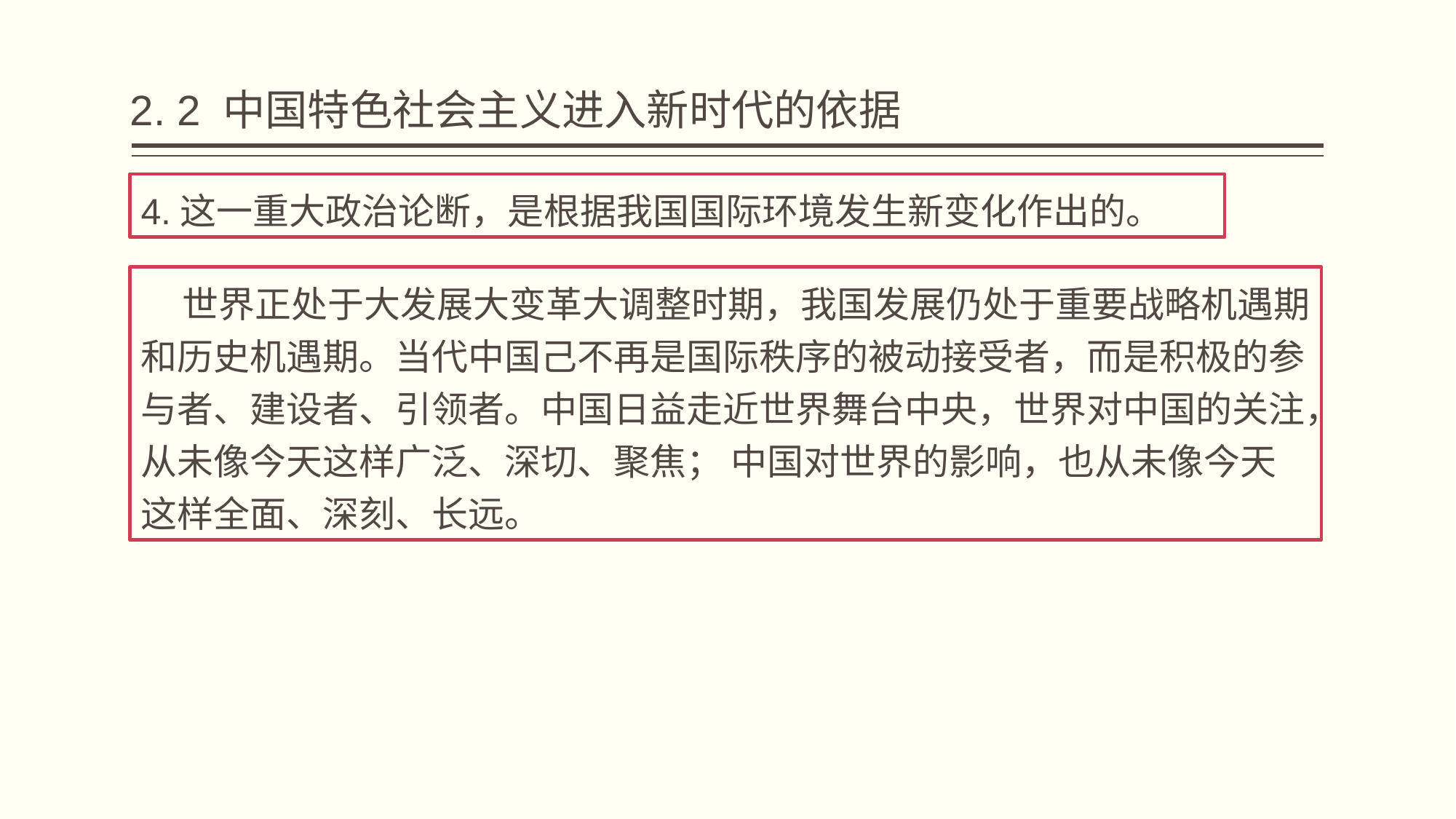

# 2. 2 中国特色社会主义进入新时代的依据
4.这一重大政治论断，是根据我国国际环境发生新变化作出的。
    世界正处于大发展大变革大调整时期，我国发展仍处于重要战略机遇期和历史机遇期。当代中国己不再是国际秩序的被动接受者，而是积极的参与者、建设者、引领者。中国日益走近世界舞台中央，世界对中国的关注，从未像今天这样广泛、深切、聚焦； 中国对世界的影响，也从未像今天这样全面、深刻、长远。